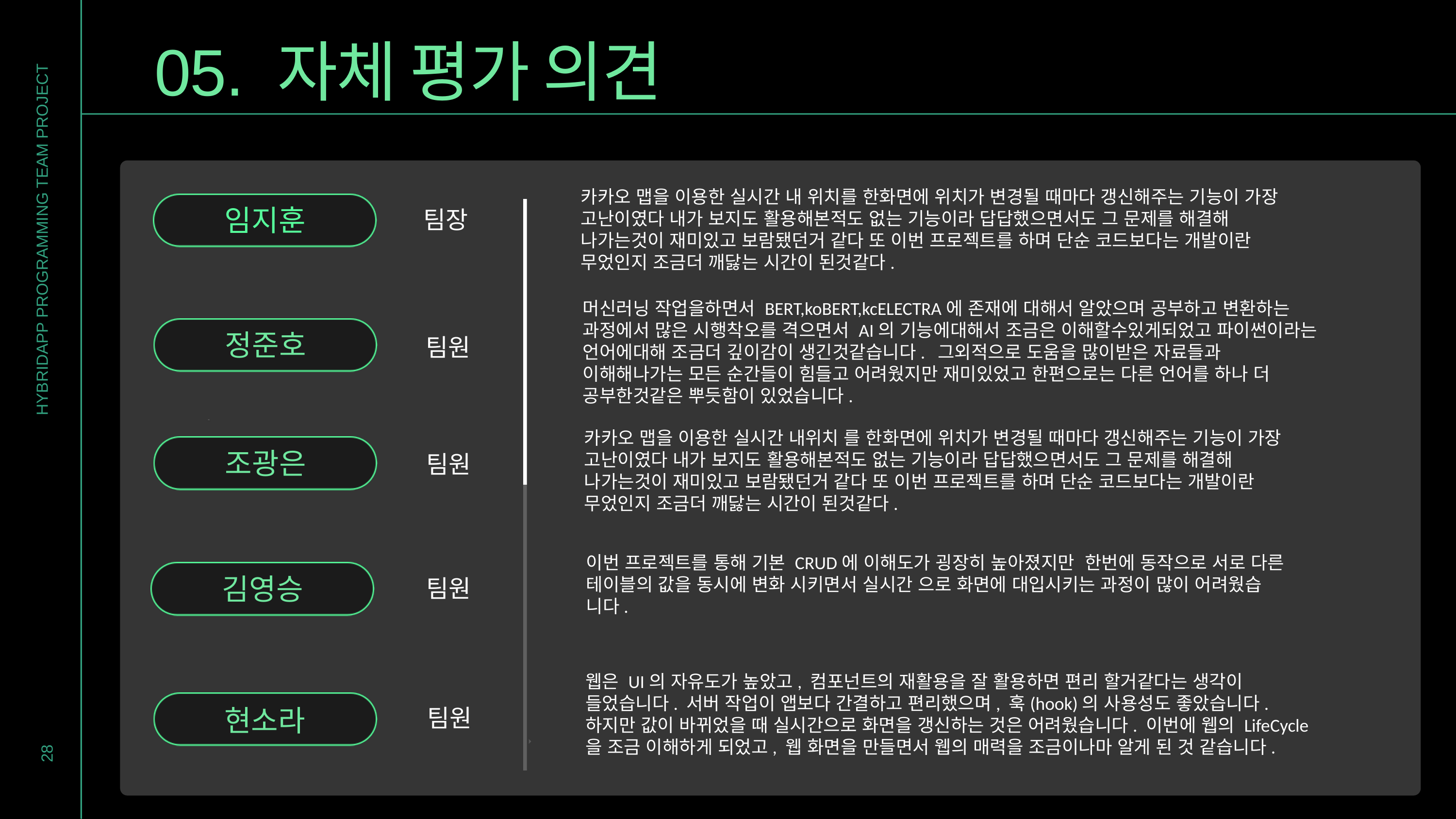

05. 자체 평가 의견

카카오 맵을 이용한 실시간 내 위치를 한화면에 위치가 변경될 때마다 갱신해주는 기능이 가장 고난이였다 내가 보지도 활용해본적도 없는 기능이라 답답했으면서도 그 문제를 해결해 나가는것이 재미있고 보람됐던거 같다 또 이번 프로젝트를 하며 단순 코드보다는 개발이란 무었인지 조금더 깨닳는 시간이 된것같다.

임지훈
팀장
HYBRIDAPP PROGRAMMING TEAM PROJECT
머신러닝 작업을하면서 BERT,koBERT,kcELECTRA에 존재에 대해서 알았으며 공부하고 변환하는 과정에서 많은 시행착오를 격으면서 AI의 기능에대해서 조금은 이해할수있게되었고 파이썬이라는 언어에대해 조금더 깊이감이 생긴것같습니다.  그외적으로 도움을 많이받은 자료들과 이해해나가는 모든 순간들이 힘들고 어려웠지만 재미있었고 한편으로는 다른 언어를 하나 더 공부한것같은 뿌듯함이 있었습니다.

정준호
팀원
카카오 맵을 이용한 실시간 내위치 를 한화면에 위치가 변경될 때마다 갱신해주는 기능이 가장 고난이였다 내가 보지도 활용해본적도 없는 기능이라 답답했으면서도 그 문제를 해결해 나가는것이 재미있고 보람됐던거 같다 또 이번 프로젝트를 하며 단순 코드보다는 개발이란 무었인지 조금더 깨닳는 시간이 된것같다.

조광은
팀원

이번 프로젝트를 통해 기본 CRUD에 이해도가 굉장히 높아졌지만  한번에 동작으로 서로 다른
테이블의 값을 동시에 변화 시키면서 실시간 으로 화면에 대입시키는 과정이 많이 어려웠습
니다.

김영승
팀원
28
웹은 UI의 자유도가 높았고, 컴포넌트의 재활용을 잘 활용하면 편리 할거같다는 생각이 들었습니다. 서버 작업이 앱보다 간결하고 편리했으며, 훅(hook)의 사용성도 좋았습니다. 하지만 값이 바뀌었을 때 실시간으로 화면을 갱신하는 것은 어려웠습니다. 이번에 웹의 LifeCycle을 조금 이해하게 되었고, 웹 화면을 만들면서 웹의 매력을 조금이나마 알게 된 것 같습니다.

현소라
팀원